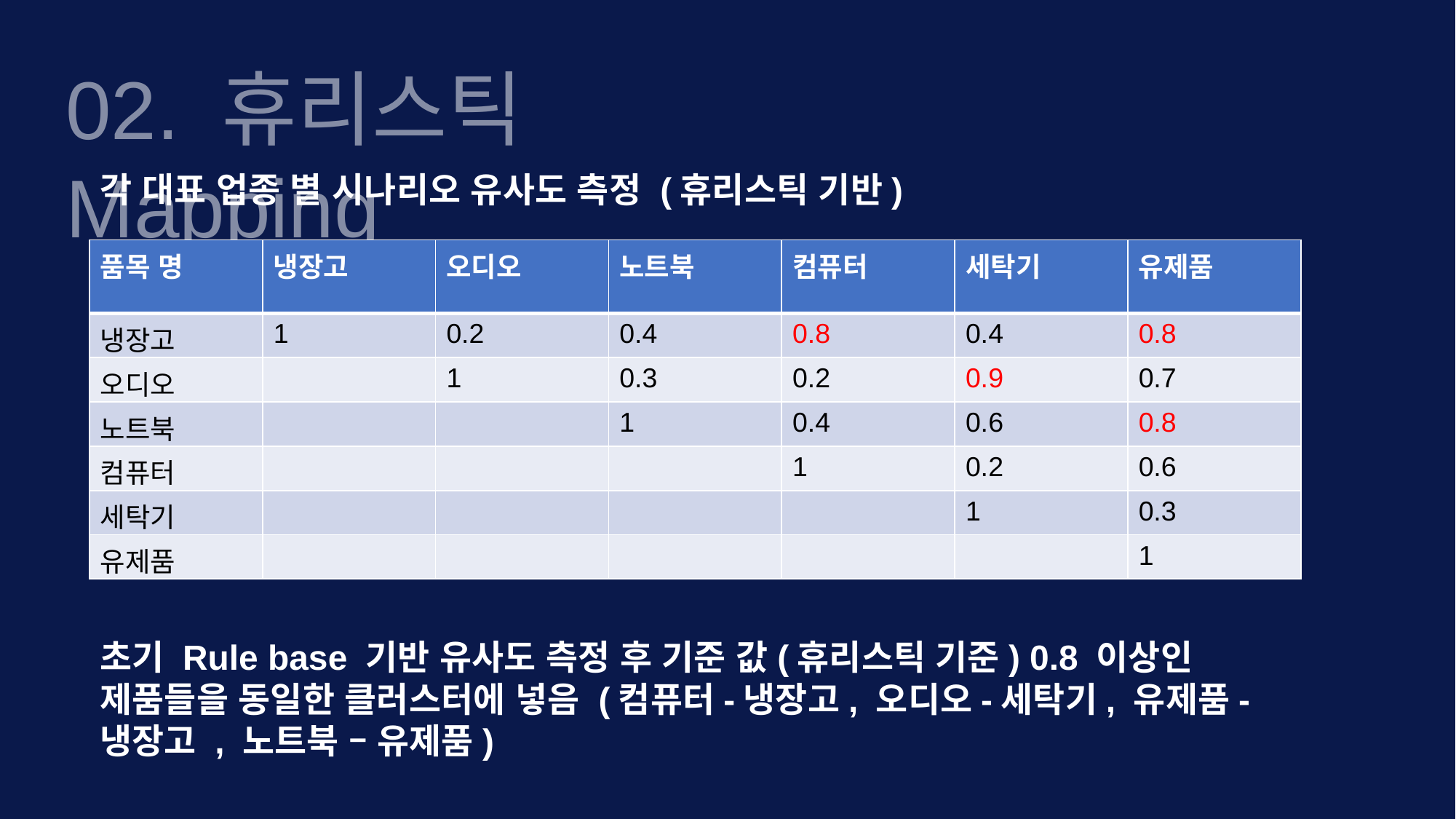

02. 휴리스틱 Mapping
각 대표 업종 별 시나리오 유사도 측정 (휴리스틱 기반)
| 품목 명 | 냉장고 | 오디오 | 노트북 | 컴퓨터 | 세탁기 | 유제품 |
| --- | --- | --- | --- | --- | --- | --- |
| 냉장고 | 1 | 0.2 | 0.4 | 0.8 | 0.4 | 0.8 |
| 오디오 |  | 1 | 0.3 | 0.2 | 0.9 | 0.7 |
| 노트북 |  |  | 1 | 0.4 | 0.6 | 0.8 |
| 컴퓨터 |  |  |  | 1 | 0.2 | 0.6 |
| 세탁기 |  |  |  |  | 1 | 0.3 |
| 유제품 |  |  |  |  |  | 1 |
초기 Rule base 기반 유사도 측정 후 기준 값(휴리스틱 기준) 0.8 이상인 제품들을 동일한 클러스터에 넣음 (컴퓨터-냉장고, 오디오-세탁기, 유제품-냉장고 , 노트북 – 유제품)